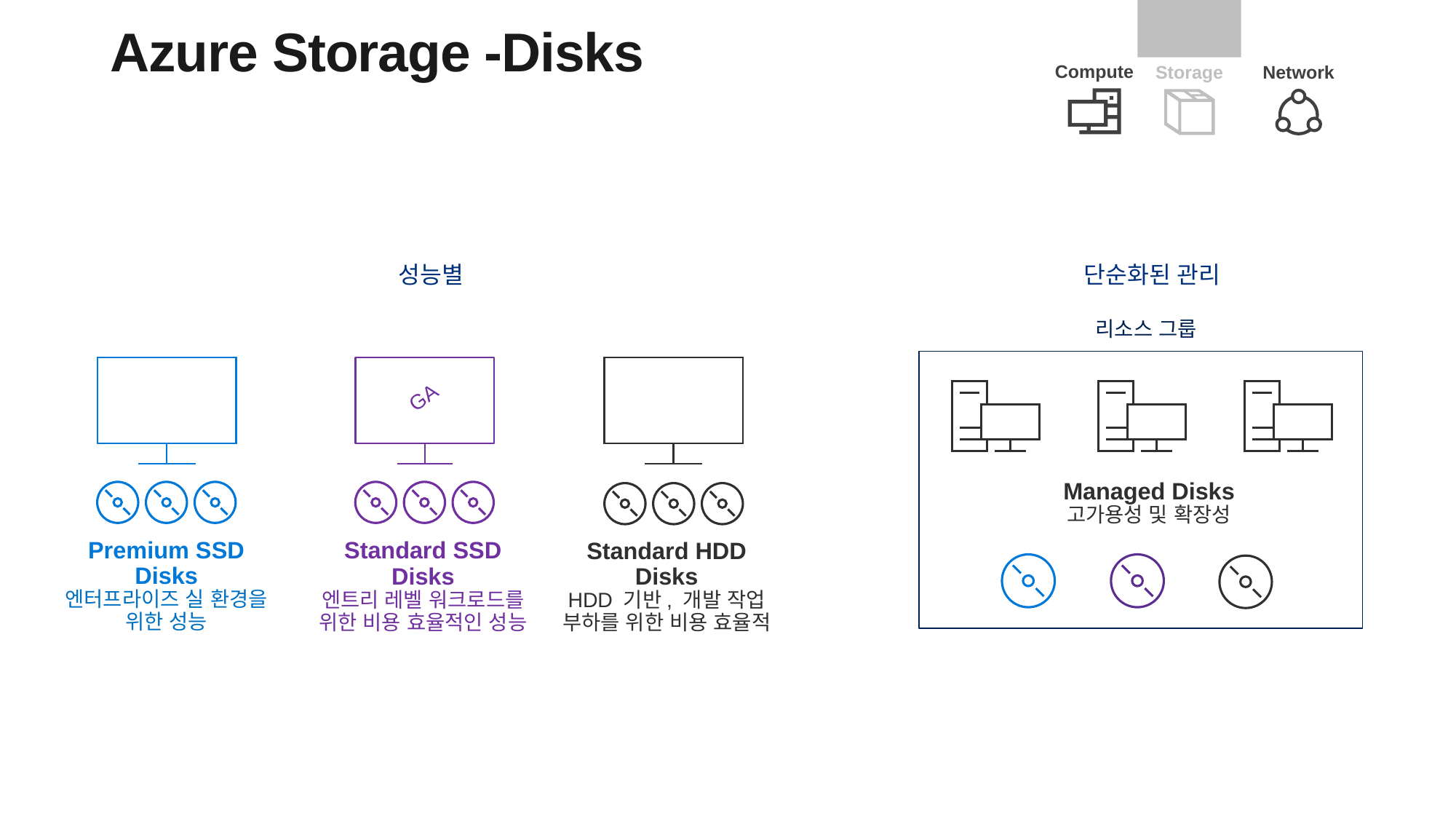

Azure Storage -Disks
Compute

Network

Storage

성능별
단순화된 관리
리소스 그룹

GA

Managed Disks
고가용성 및 확장성

Premium SSD Disks
엔터프라이즈 실 환경을 위한 성능
Standard SSD Disks
엔트리 레벨 워크로드를 위한 비용 효율적인 성능
Standard HDD Disks
HDD 기반, 개발 작업 부하를 위한 비용 효율적